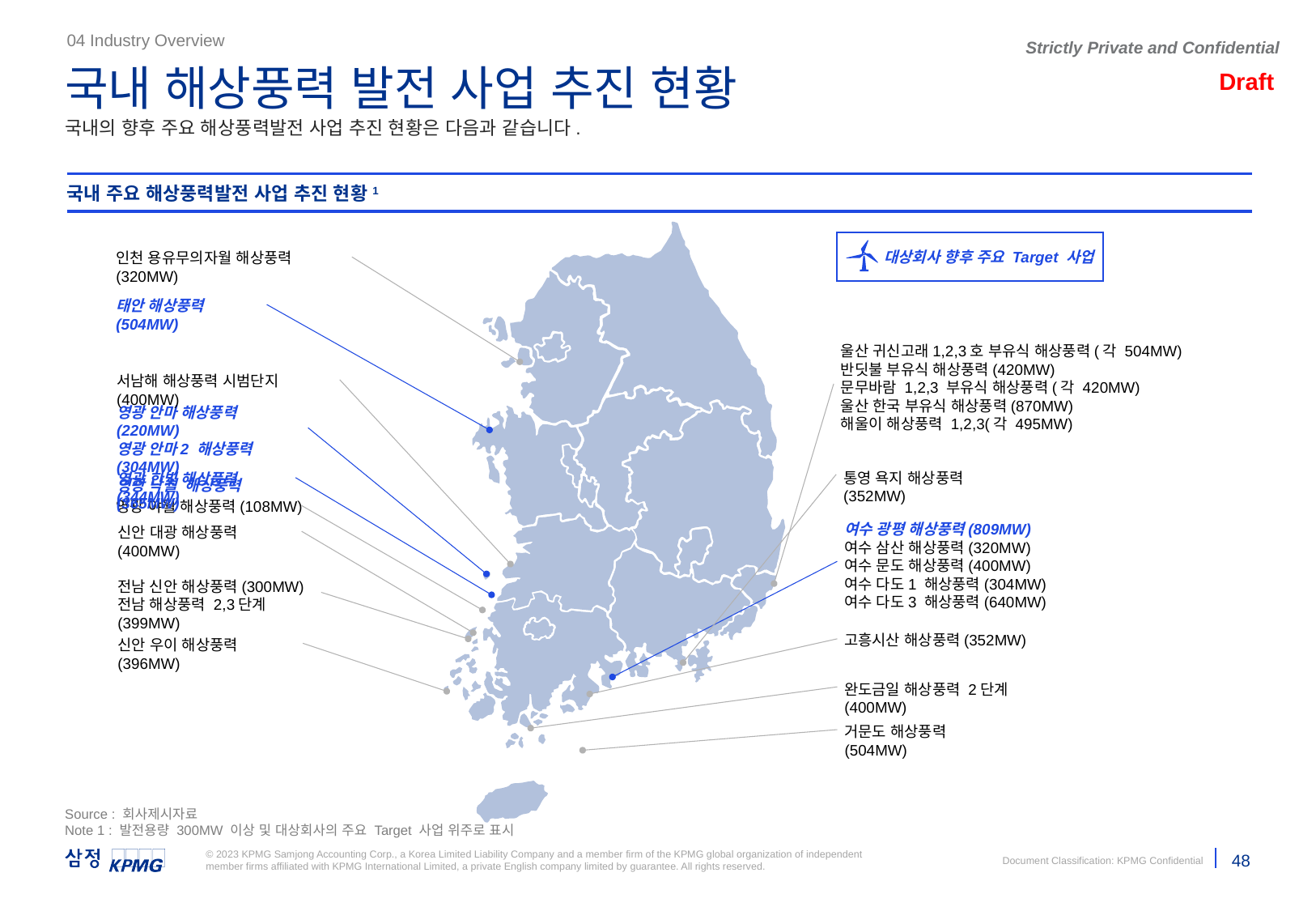

04 Industry Overview
국내 해상풍력 발전 사업 추진 현황
국내의 향후 주요 해상풍력발전 사업 추진 현황은 다음과 같습니다.
국내 주요 해상풍력발전 사업 추진 현황1

대상회사 향후 주요 Target 사업

인천 용유무의자월 해상풍력(320MW)
태안 해상풍력(504MW)
울산 귀신고래1,2,3호 부유식 해상풍력(각 504MW)
반딧불 부유식 해상풍력(420MW)
문무바람 1,2,3 부유식 해상풍력(각 420MW)
울산 한국 부유식 해상풍력(870MW)
해울이 해상풍력 1,2,3(각 495MW)
서남해 해상풍력 시범단지(400MW)
영광 안마 해상풍력(220MW)
영광 안마2 해상풍력(304MW)
영광 낙월  해상풍력(365MW)
통영 욕지 해상풍력(352MW)
영광 한빛 해상풍력(344MW)

영광 야월 해상풍력(108MW)

여수 광평 해상풍력(809MW)
여수 삼산 해상풍력(320MW)
여수 문도 해상풍력(400MW)
여수 다도1 해상풍력(304MW)
여수 다도3 해상풍력(640MW)
신안 대광 해상풍력(400MW)
전남 신안 해상풍력(300MW)
전남 해상풍력 2,3단계(399MW)
고흥시산 해상풍력(352MW)
신안 우이 해상풍력(396MW)
완도금일 해상풍력 2단계(400MW)
거문도 해상풍력(504MW)
Source : 회사제시자료
Note 1 : 발전용량 300MW 이상 및 대상회사의 주요 Target 사업 위주로 표시